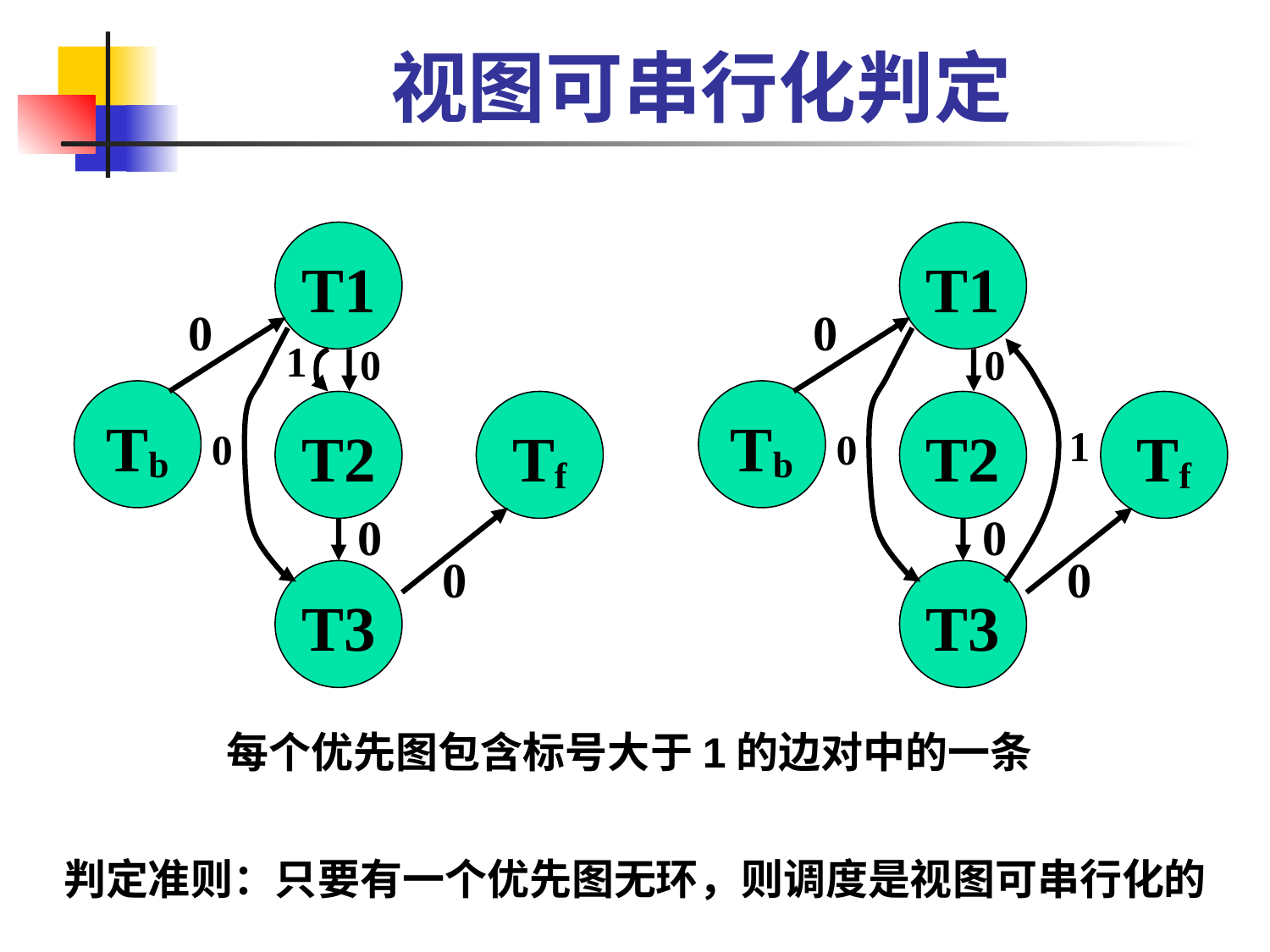

# 视图可串行化判定

T1
T1
0
0

1

0
0

Tb
Tb
T2
Tf
T2
Tf
1
0
0

0
0

0
0

T3
T3
每个优先图包含标号大于1的边对中的一条
判定准则：只要有一个优先图无环，则调度是视图可串行化的